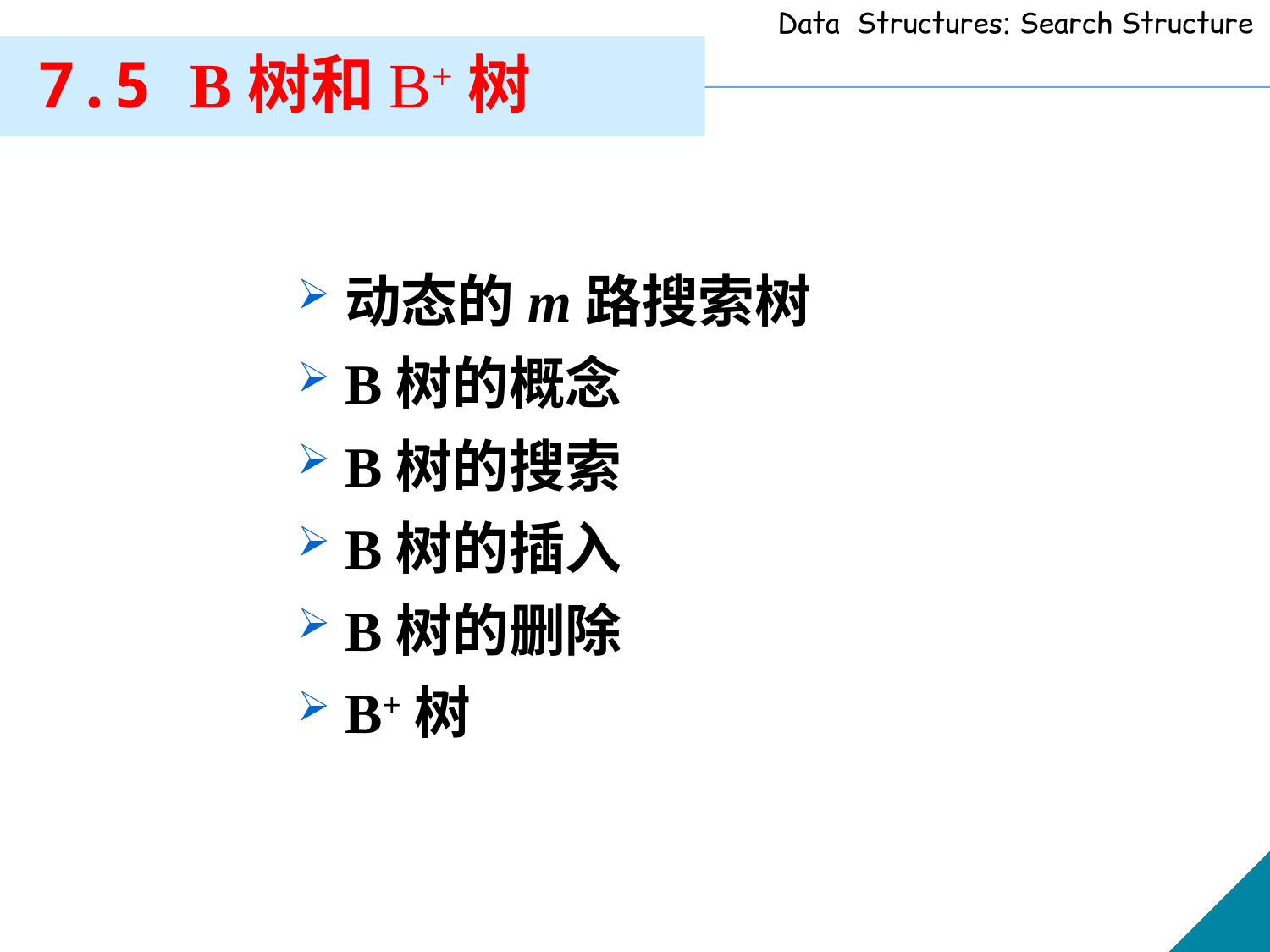

7.5 B树和B+树
动态的m路搜索树
B树的概念
B树的搜索
B树的插入
B树的删除
B+树